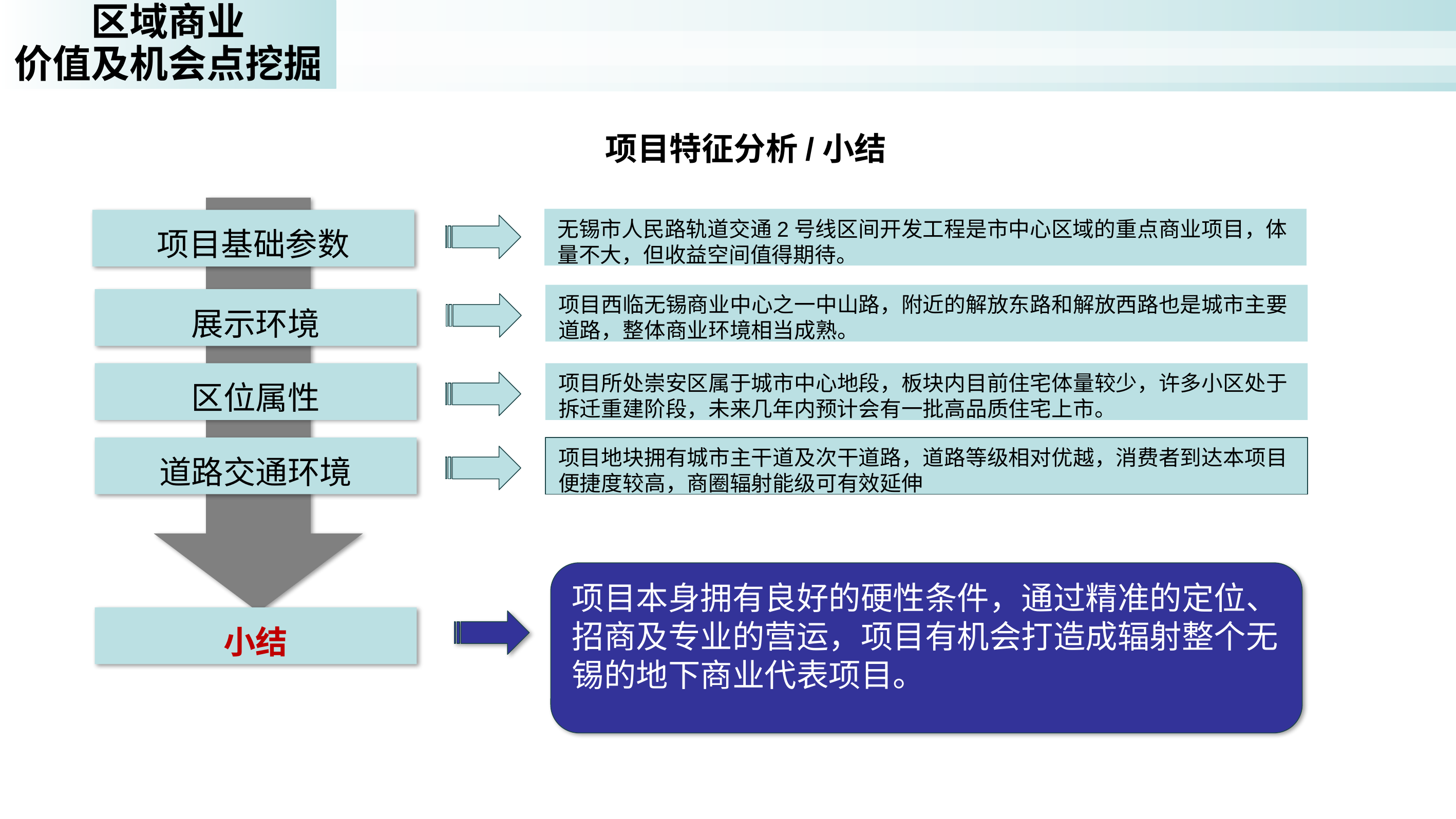

区域商业
价值及机会点挖掘
项目特征分析/小结

无锡市人民路轨道交通2号线区间开发工程是市中心区域的重点商业项目，体量不大，但收益空间值得期待。
项目西临无锡商业中心之一中山路，附近的解放东路和解放西路也是城市主要道路，整体商业环境相当成熟。
项目所处崇安区属于城市中心地段，板块内目前住宅体量较少，许多小区处于拆迁重建阶段，未来几年内预计会有一批高品质住宅上市。
项目地块拥有城市主干道及次干道路，道路等级相对优越，消费者到达本项目便捷度较高，商圈辐射能级可有效延伸
项目基础参数

展示环境
区位属性
道路交通环境
项目本身拥有良好的硬性条件，通过精准的定位、招商及专业的营运，项目有机会打造成辐射整个无锡的地下商业代表项目。
小结